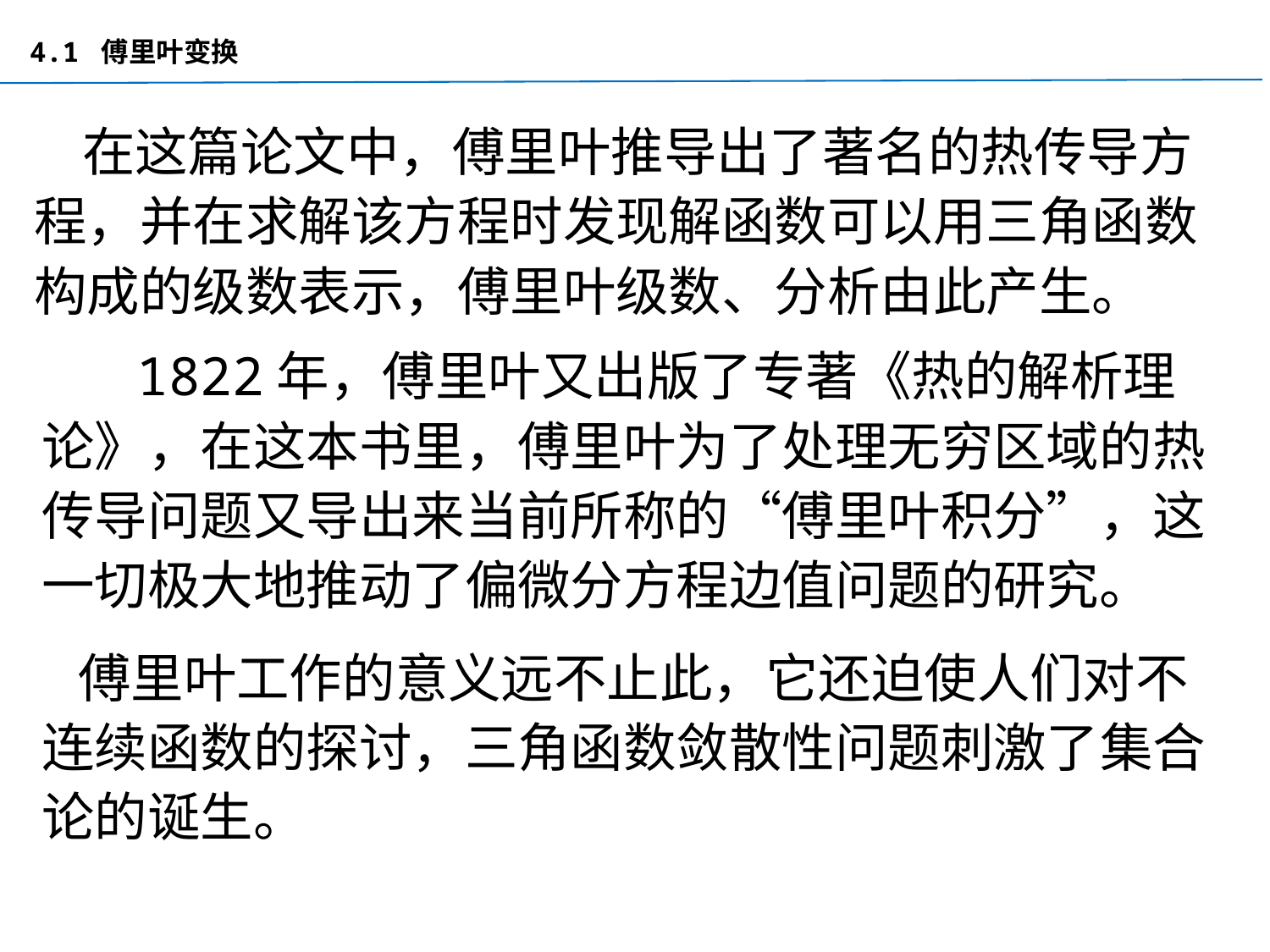

4.1 傅里叶变换
   在这篇论文中，傅里叶推导出了著名的热传导方程，并在求解该方程时发现解函数可以用三角函数构成的级数表示，傅里叶级数、分析由此产生。
   1822年，傅里叶又出版了专著《热的解析理论》，在这本书里，傅里叶为了处理无穷区域的热传导问题又导出来当前所称的“傅里叶积分”，这一切极大地推动了偏微分方程边值问题的研究。
  傅里叶工作的意义远不止此，它还迫使人们对不连续函数的探讨，三角函数敛散性问题刺激了集合论的诞生。